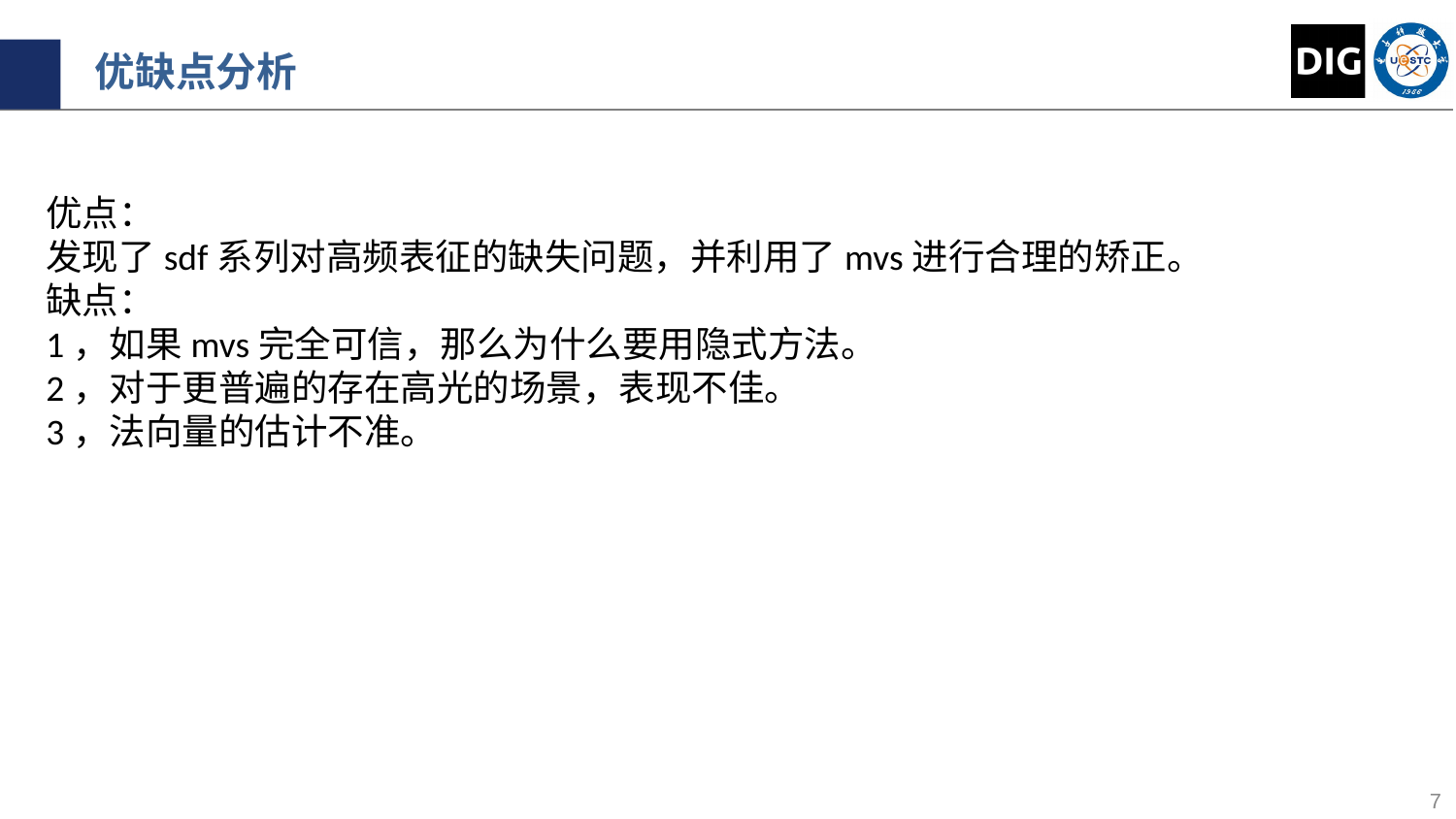

优缺点分析
优点：
发现了sdf系列对高频表征的缺失问题，并利用了mvs进行合理的矫正。
缺点：
1，如果mvs完全可信，那么为什么要用隐式方法。
2，对于更普遍的存在高光的场景，表现不佳。
3，法向量的估计不准。
7